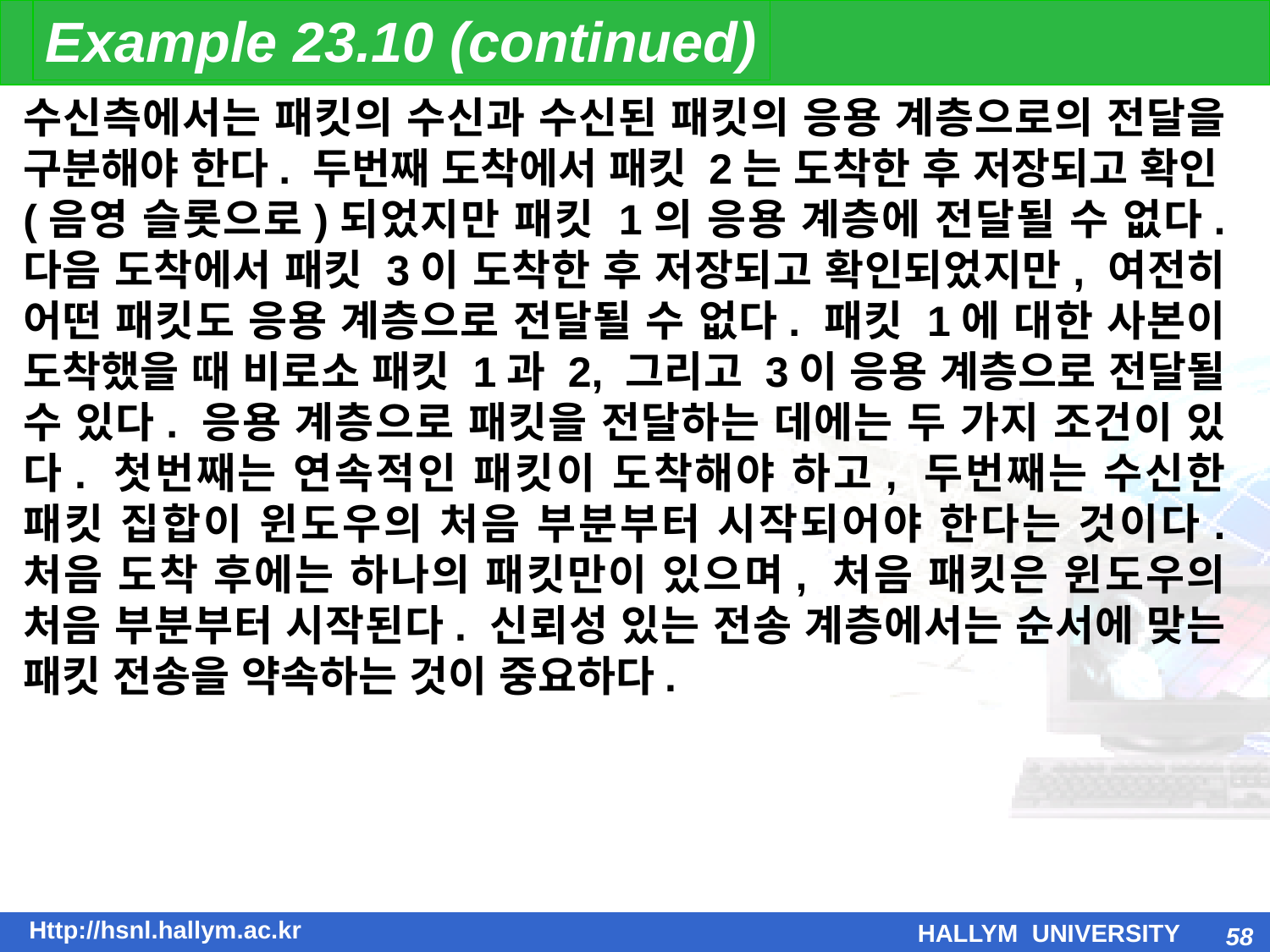

Example 23.10 (continued)
수신측에서는 패킷의 수신과 수신된 패킷의 응용 계층으로의 전달을 구분해야 한다. 두번째 도착에서 패킷 2는 도착한 후 저장되고 확인(음영 슬롯으로)되었지만 패킷 1의 응용 계층에 전달될 수 없다. 다음 도착에서 패킷 3이 도착한 후 저장되고 확인되었지만, 여전히 어떤 패킷도 응용 계층으로 전달될 수 없다. 패킷 1에 대한 사본이 도착했을 때 비로소 패킷 1과 2, 그리고 3이 응용 계층으로 전달될 수 있다. 응용 계층으로 패킷을 전달하는 데에는 두 가지 조건이 있다. 첫번째는 연속적인 패킷이 도착해야 하고, 두번째는 수신한 패킷 집합이 윈도우의 처음 부분부터 시작되어야 한다는 것이다. 처음 도착 후에는 하나의 패킷만이 있으며, 처음 패킷은 윈도우의 처음 부분부터 시작된다. 신뢰성 있는 전송 계층에서는 순서에 맞는 패킷 전송을 약속하는 것이 중요하다.
58